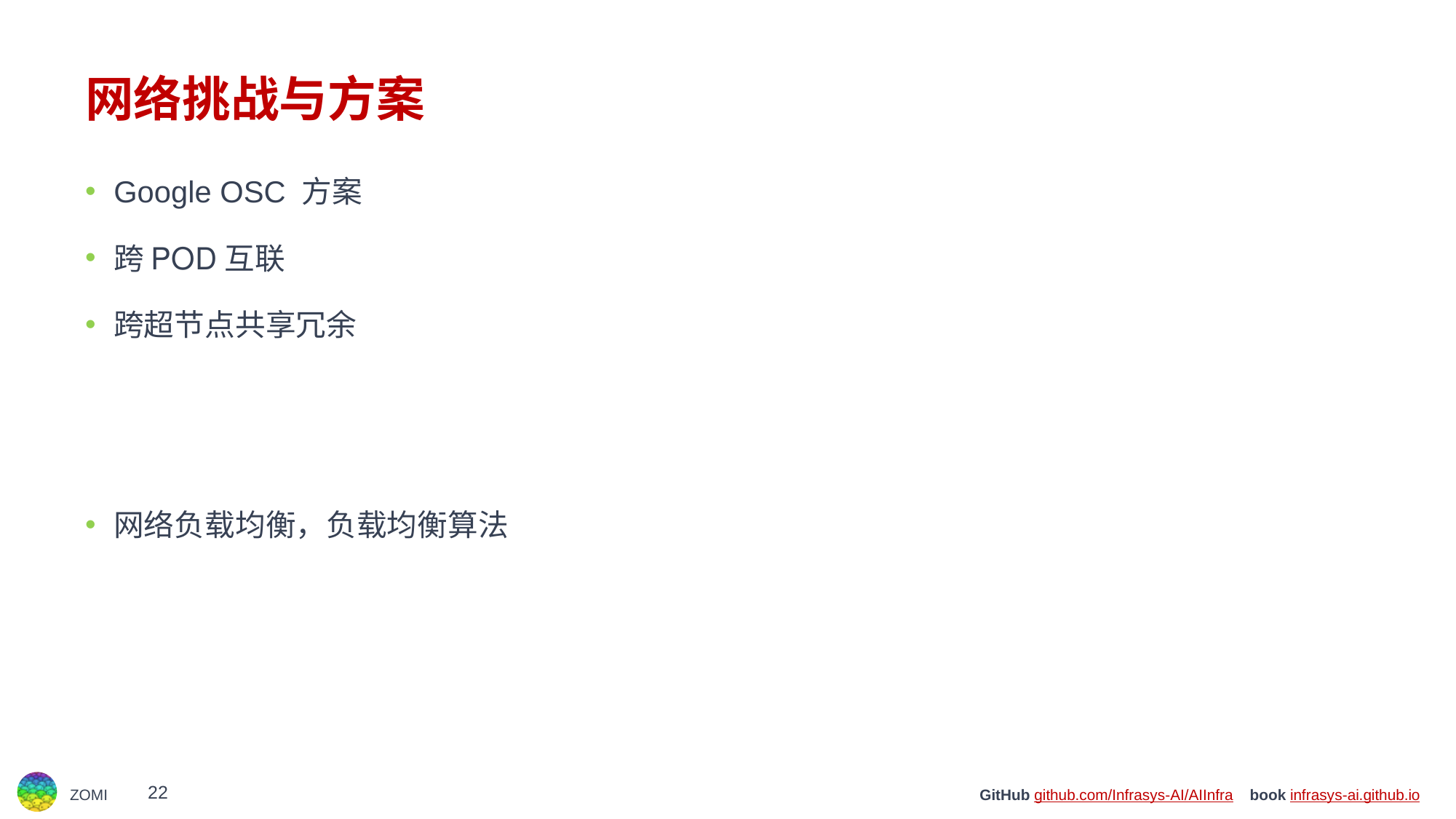

# 网络挑战与方案
Google OSC 方案
跨POD互联
跨超节点共享冗余

网络负载均衡，负载均衡算法